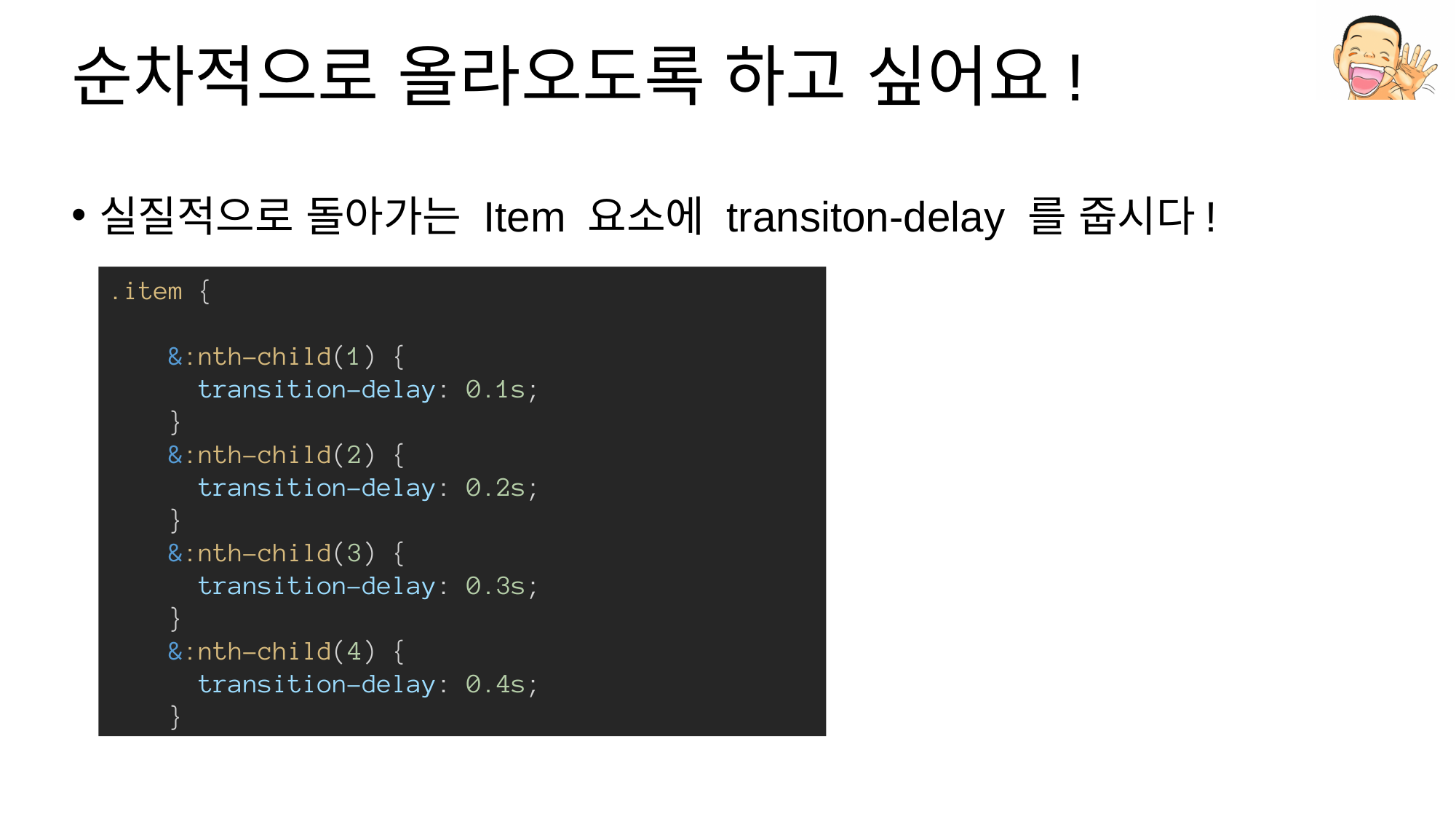

# 순차적으로 올라오도록 하고 싶어요!
실질적으로 돌아가는 Item 요소에 transiton-delay 를 줍시다!
.item {
    &:nth-child(1) {
      transition-delay: 0.1s;
    }
    &:nth-child(2) {
      transition-delay: 0.2s;
    }
    &:nth-child(3) {
      transition-delay: 0.3s;
    }
    &:nth-child(4) {
      transition-delay: 0.4s;
    }